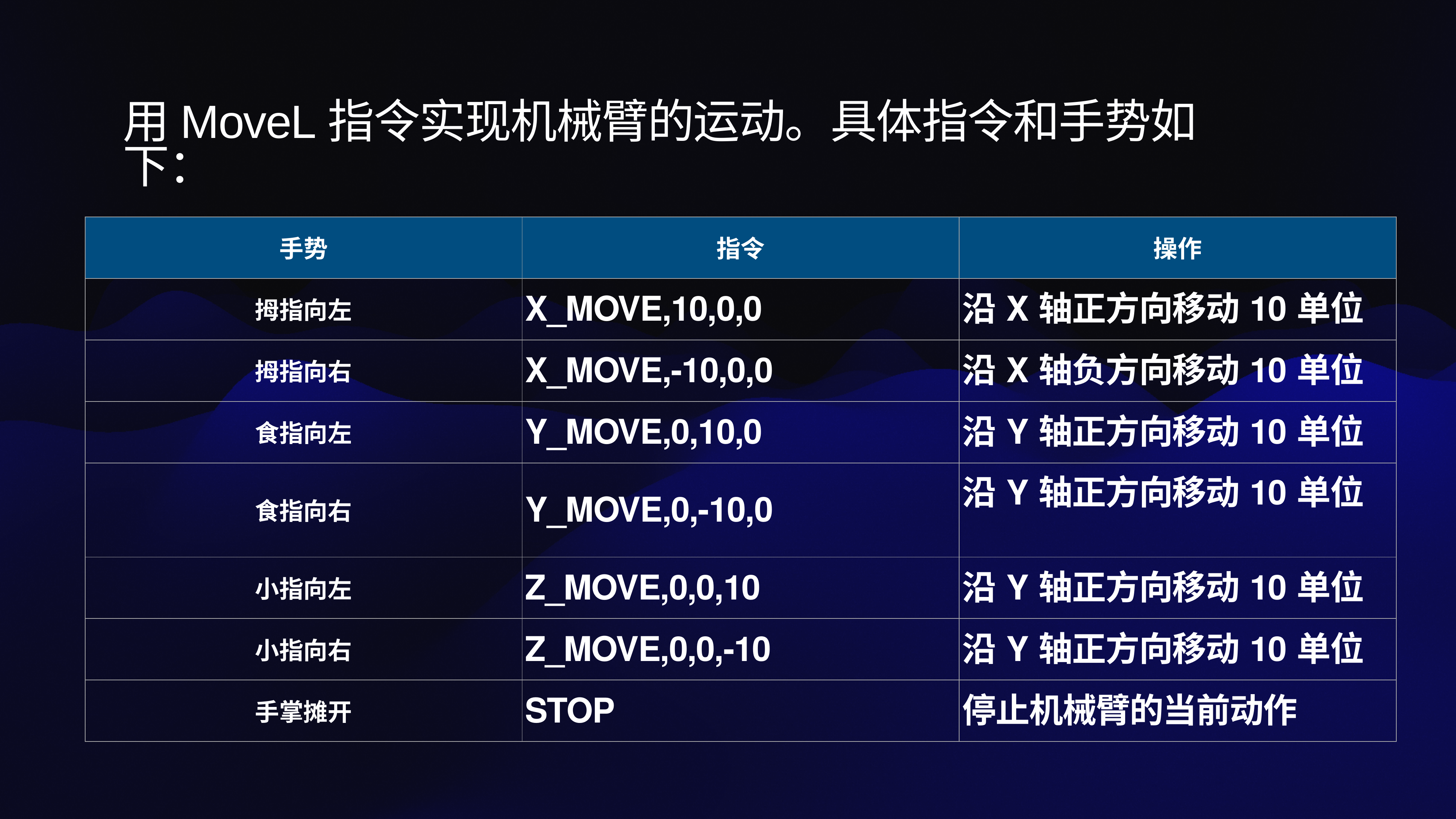

用MoveL指令实现机械臂的运动。具体指令和手势如下：

| 手势 | 指令 | 操作 |
| --- | --- | --- |
| 拇指向左 | X\_MOVE,10,0,0 | 沿X轴正方向移动10单位 |
| 拇指向右 | X\_MOVE,-10,0,0 | 沿X轴负方向移动10单位 |
| 食指向左 | Y\_MOVE,0,10,0 | 沿Y轴正方向移动10单位 |
| 食指向右 | Y\_MOVE,0,-10,0 | 沿Y轴正方向移动10单位 |
| 小指向左 | Z\_MOVE,0,0,10 | 沿Y轴正方向移动10单位 |
| 小指向右 | Z\_MOVE,0,0,-10 | 沿Y轴正方向移动10单位 |
| 手掌摊开 | STOP | 停止机械臂的当前动作 |